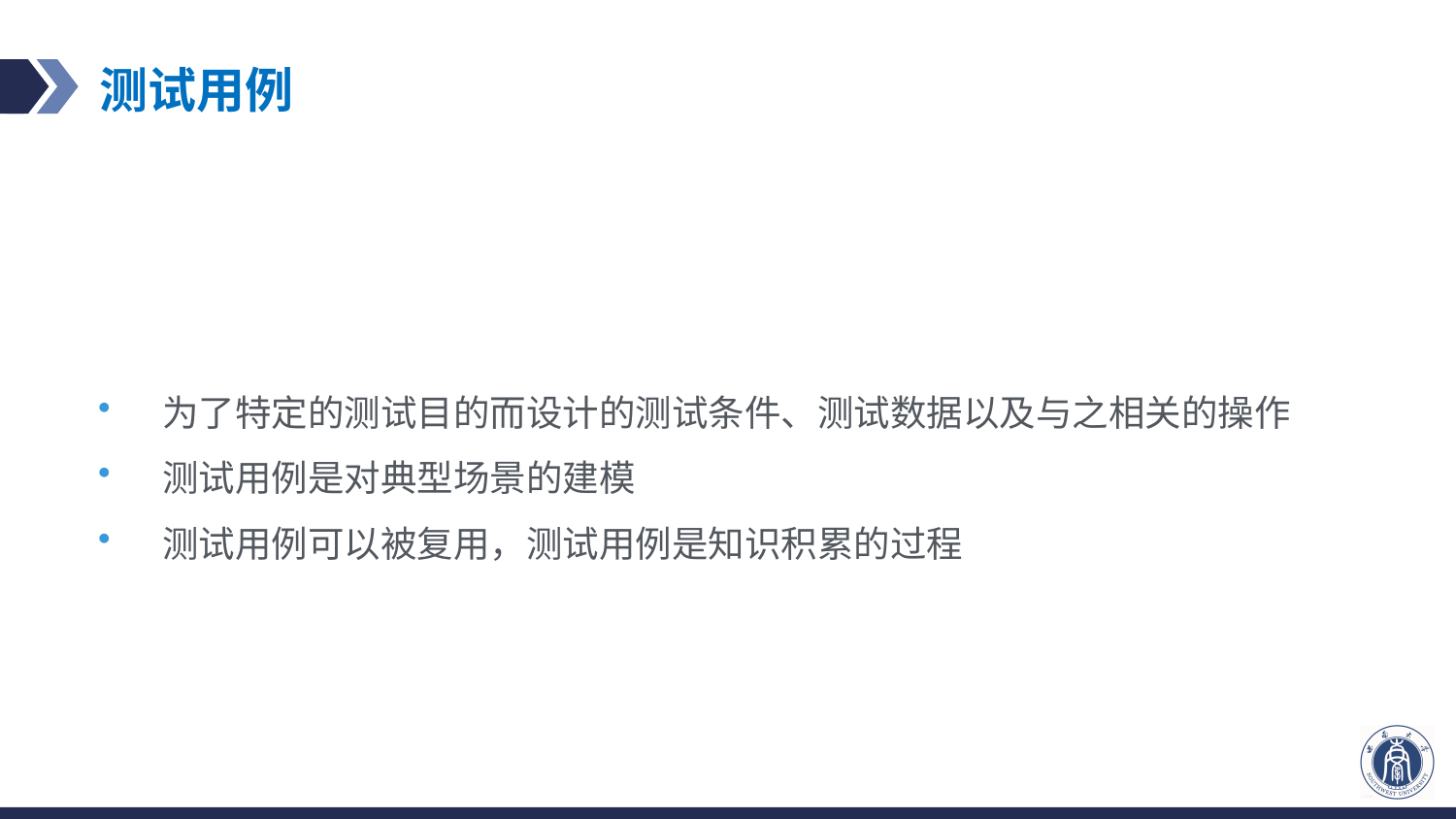

# 测试用例
为了特定的测试目的而设计的测试条件、测试数据以及与之相关的操作
测试用例是对典型场景的建模
测试用例可以被复用，测试用例是知识积累的过程